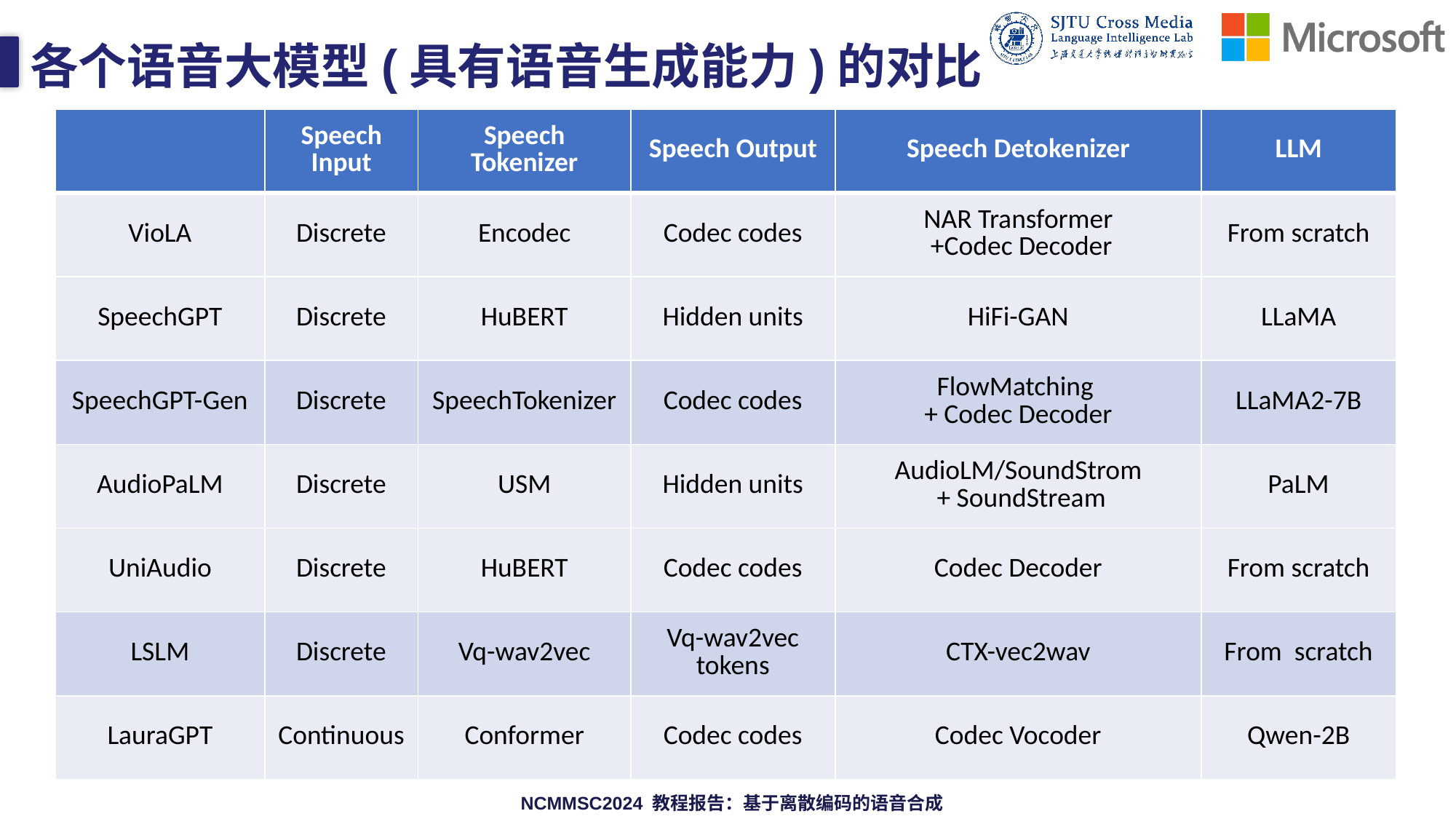

# 各个语音大模型(具有语音生成能力)的对比
|  | Speech Input | Speech Tokenizer | Speech Output | Speech Detokenizer | LLM |
| --- | --- | --- | --- | --- | --- |
| VioLA | Discrete | Encodec | Codec codes | NAR Transformer +Codec Decoder | From scratch |
| SpeechGPT | Discrete | HuBERT | Hidden units | HiFi-GAN | LLaMA |
| SpeechGPT-Gen | Discrete | SpeechTokenizer | Codec codes | FlowMatching + Codec Decoder | LLaMA2-7B |
| AudioPaLM | Discrete | USM | Hidden units | AudioLM/SoundStrom + SoundStream | PaLM |
| UniAudio | Discrete | HuBERT | Codec codes | Codec Decoder | From scratch |
| LSLM | Discrete | Vq-wav2vec | Vq-wav2vec tokens | CTX-vec2wav | From scratch |
| LauraGPT | Continuous | Conformer | Codec codes | Codec Vocoder | Qwen-2B |

75